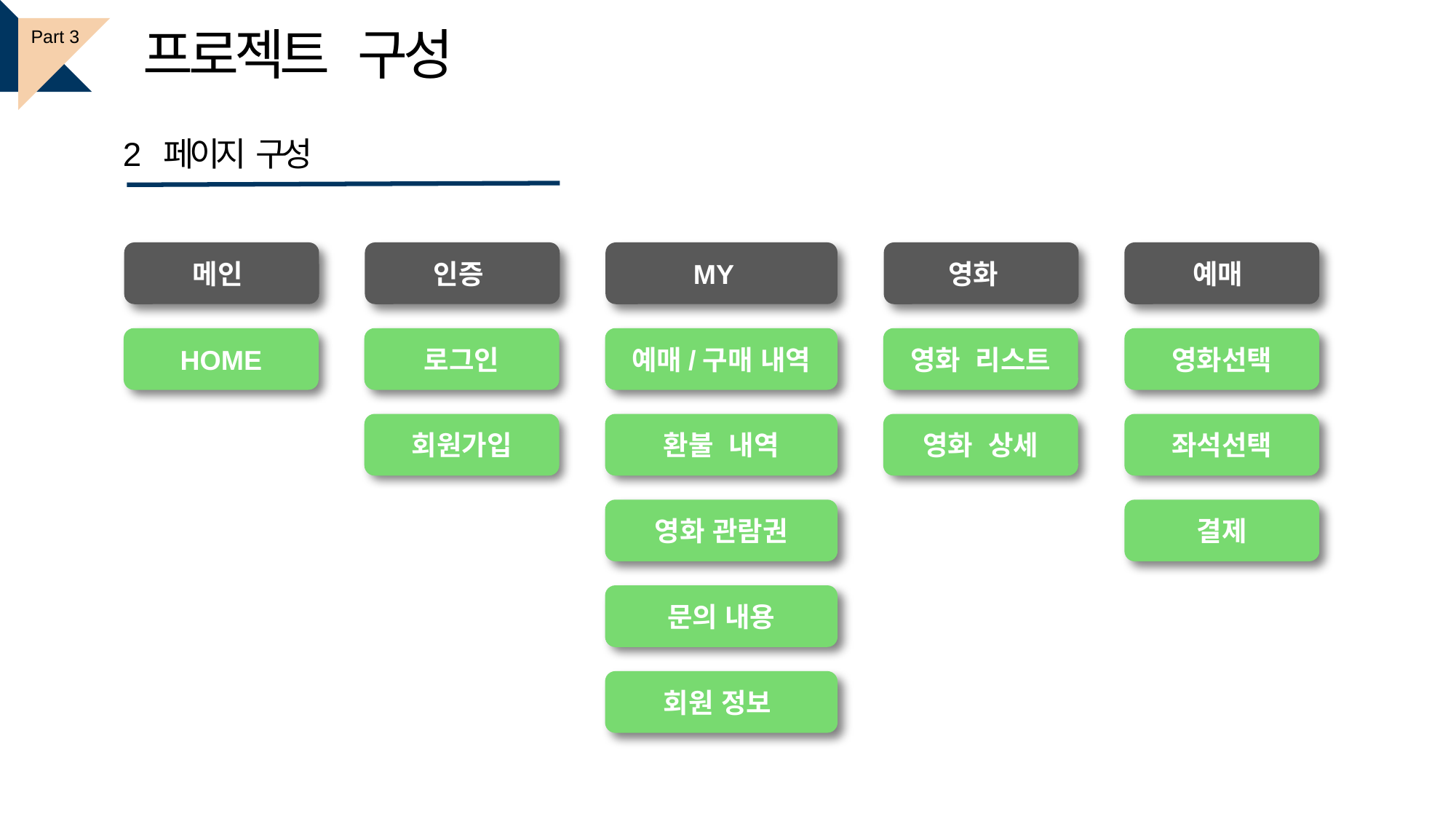

프로젝트   구성

Part 3
2   페이지   구성
메인
인증
MY
영화
예매
HOME
로그인
예매/구매 내역
영화  리스트
영화선택
회원가입
환불  내역
영화  상세
좌석선택
영화 관람권
결제
문의 내용
회원 정보